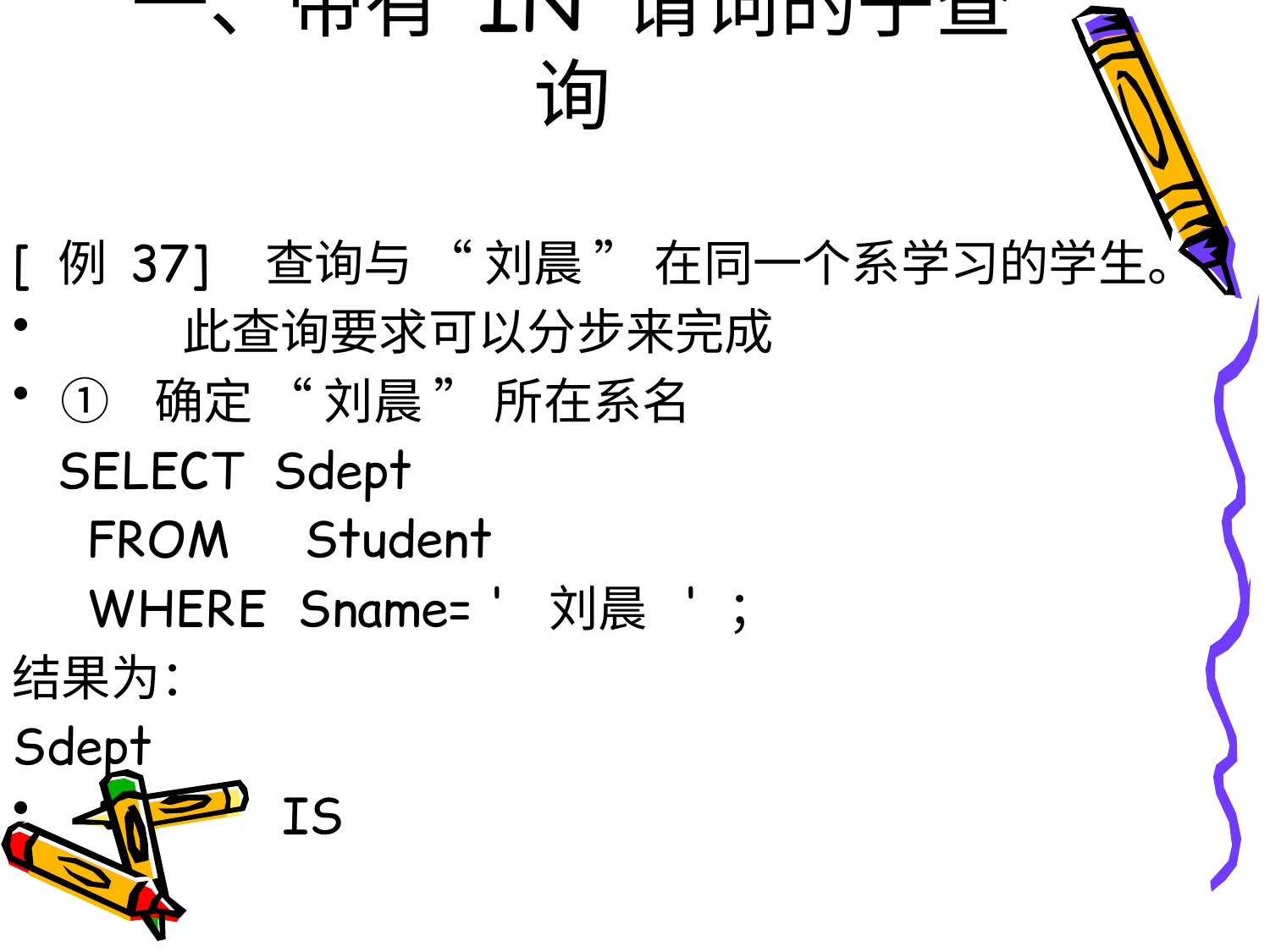

# 一、带有 IN 谓词的子查询

[ 例 37]   查询与 “ 刘晨 ” 在同一个系学习的学生。
          此查询要求可以分步来完成
①   确定 “ 刘晨 ” 所在系名
   SELECT  Sdept
     FROM     Student
     WHERE  Sname= '  刘晨  ' ；
结果为：
Sdept
               IS